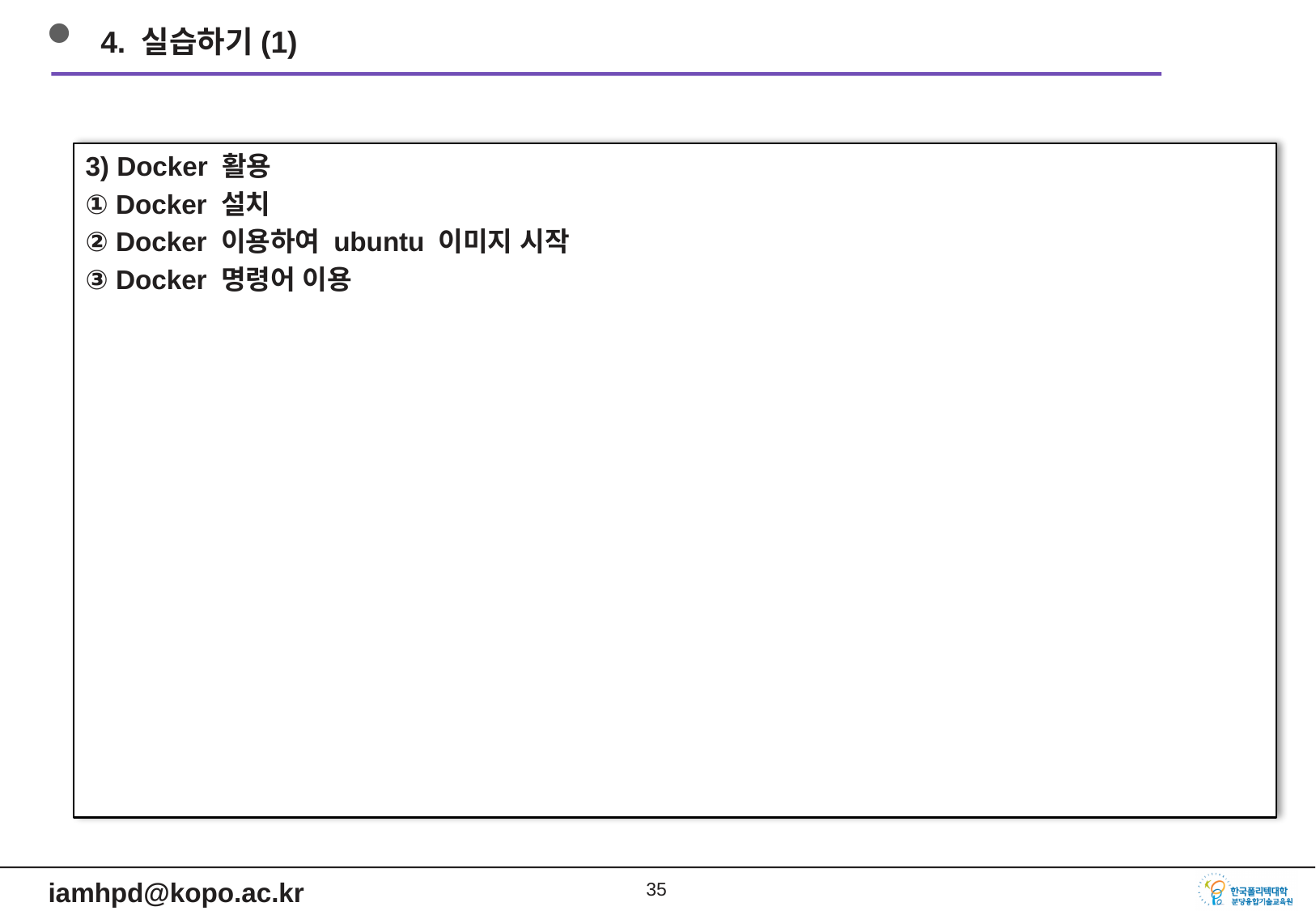

4. 실습하기(1)
3) Docker 활용
① Docker 설치
② Docker 이용하여 ubuntu 이미지 시작
③ Docker 명령어 이용
35